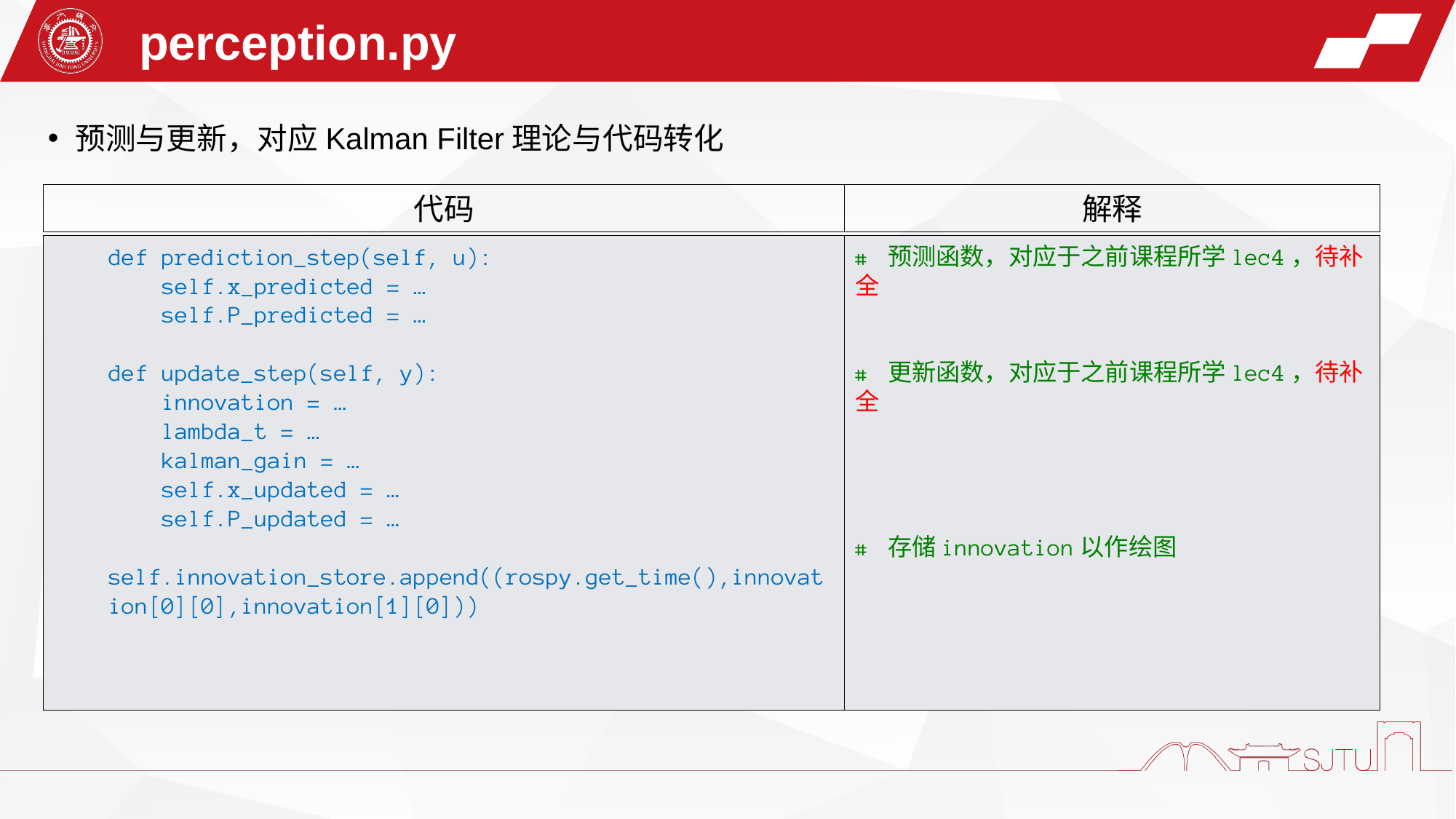

perception.py
预测与更新，对应Kalman Filter理论与代码转化
代码
解释
def prediction_step(self, u):
    self.x_predicted = …
    self.P_predicted = …

def update_step(self, y):
    innovation = …
    lambda_t = …
    kalman_gain = …
    self.x_updated = …
    self.P_updated = …
    self.innovation_store.append((rospy.get_time(),innovation[0][0],innovation[1][0]))

# 预测函数，对应于之前课程所学lec4，待补全

# 更新函数，对应于之前课程所学lec4，待补全

# 存储innovation以作绘图